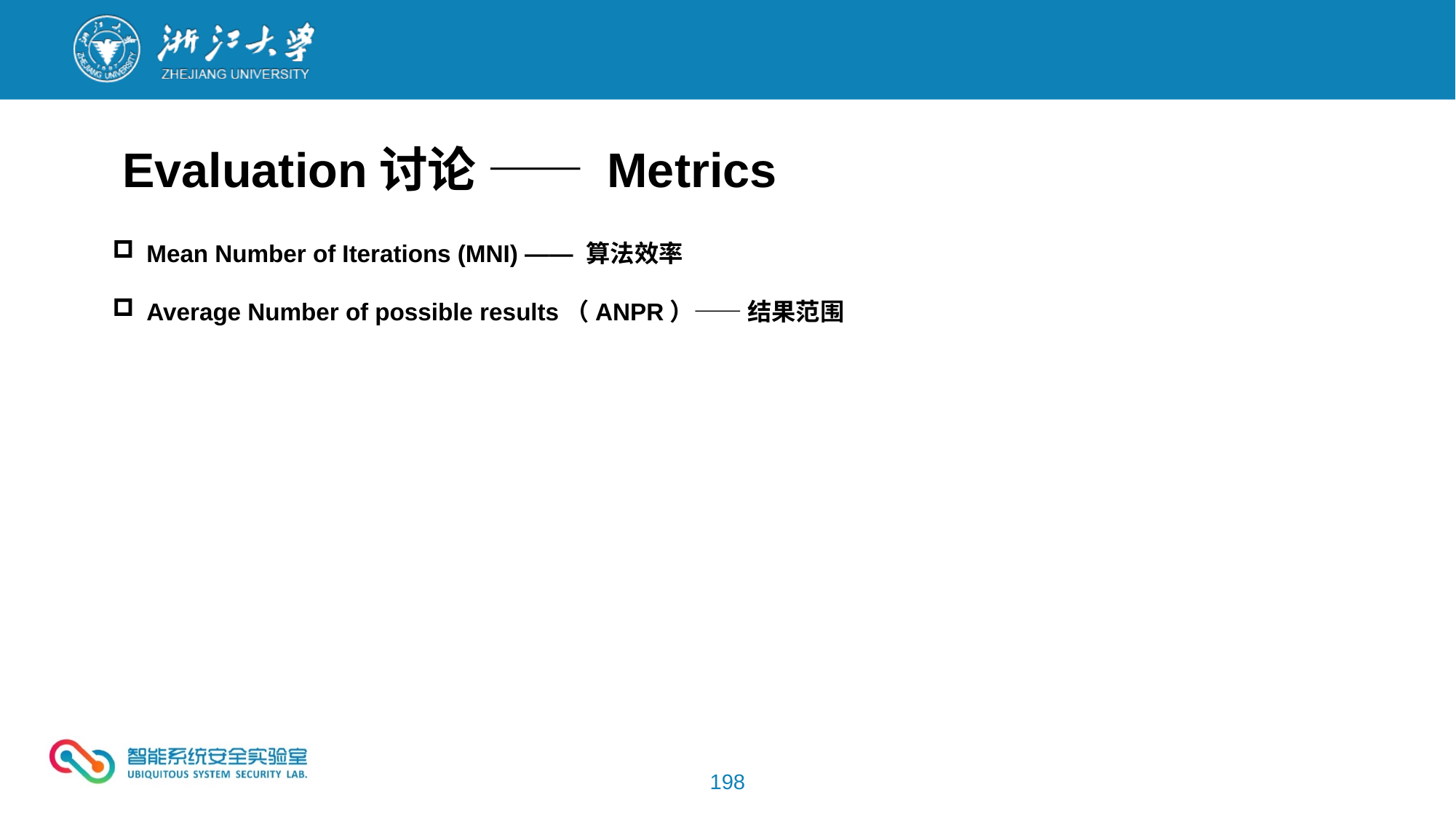

Evaluation讨论 —— Metrics
Mean Number of Iterations (MNI) —— 算法效率
Average Number of possible results（ANPR）—— 结果范围